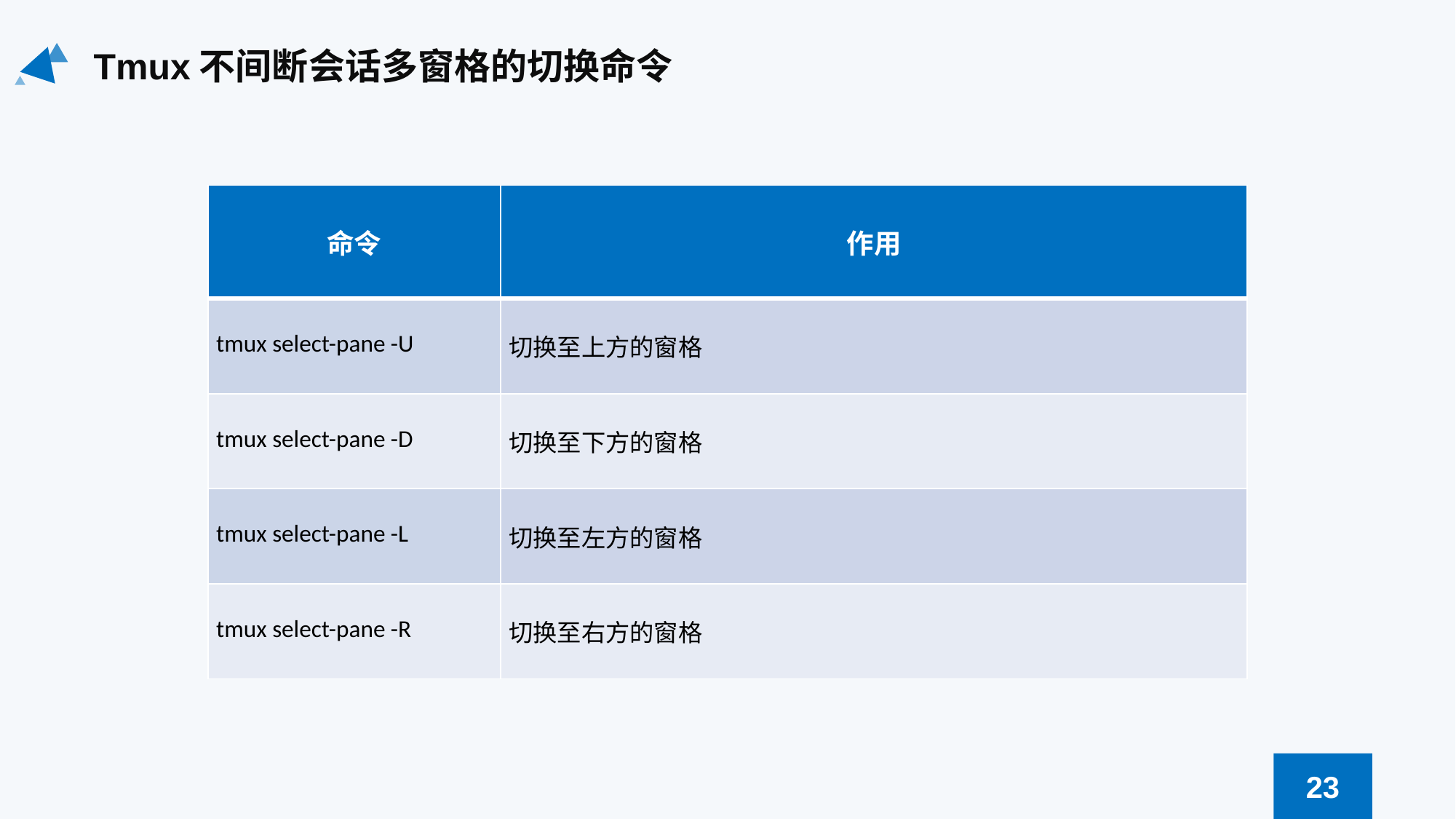

Tmux不间断会话多窗格的切换命令

| 命令 | 作用 |
| --- | --- |
| tmux select-pane -U | 切换至上方的窗格 |
| tmux select-pane -D | 切换至下方的窗格 |
| tmux select-pane -L | 切换至左方的窗格 |
| tmux select-pane -R | 切换至右方的窗格 |

23